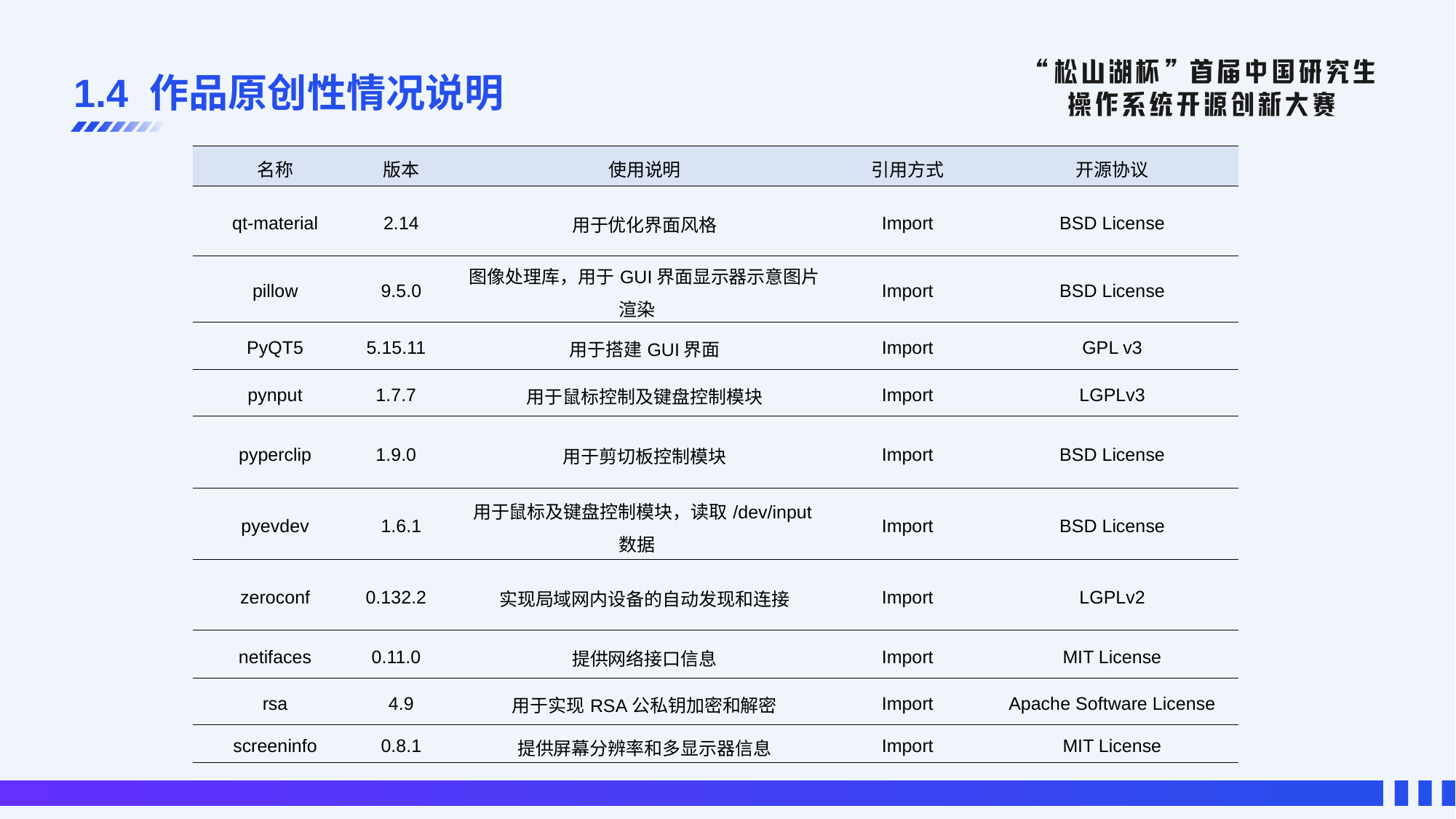

# 1.4 作品原创性情况说明
| 名称 | 版本 | 使用说明 | 引用方式 | 开源协议 |
| --- | --- | --- | --- | --- |
| qt-material | 2.14 | 用于优化界面风格 | Import | BSD License |
| pillow | 9.5.0 | 图像处理库，用于GUI界面显示器示意图片渲染 | Import | BSD License |
| PyQT5 | 5.15.11 | 用于搭建GUI界面 | Import | GPL v3 |
| pynput | 1.7.7 | 用于鼠标控制及键盘控制模块 | Import | LGPLv3 |
| pyperclip | 1.9.0 | 用于剪切板控制模块 | Import | BSD License |
| pyevdev | 1.6.1 | 用于鼠标及键盘控制模块，读取/dev/input数据 | Import | BSD License |
| zeroconf | 0.132.2 | 实现局域网内设备的自动发现和连接 | Import | LGPLv2 |
| netifaces | 0.11.0 | 提供网络接口信息 | Import | MIT License |
| rsa | 4.9 | 用于实现RSA公私钥加密和解密 | Import | Apache Software License |
| screeninfo | 0.8.1 | 提供屏幕分辨率和多显示器信息 | Import | MIT License |